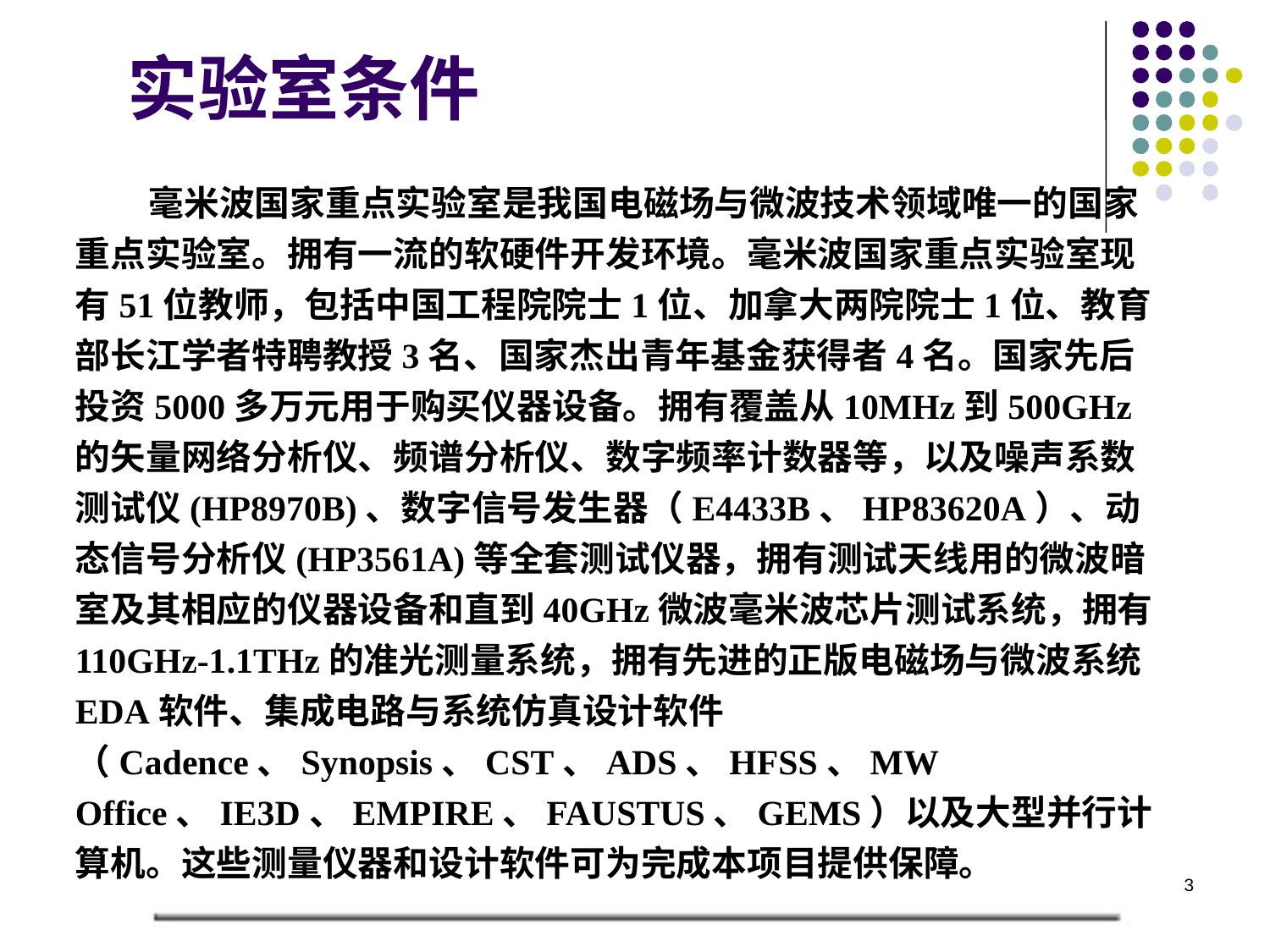

# 实验室条件
              毫米波国家重点实验室是我国电磁场与微波技术领域唯一的国家重点实验室。拥有一流的软硬件开发环境。毫米波国家重点实验室现有51位教师，包括中国工程院院士1位、加拿大两院院士1位、教育部长江学者特聘教授3名、国家杰出青年基金获得者4名。国家先后投资5000多万元用于购买仪器设备。拥有覆盖从10MHz到500GHz的矢量网络分析仪、频谱分析仪、数字频率计数器等，以及噪声系数测试仪(HP8970B)、数字信号发生器（E4433B、HP83620A）、动态信号分析仪(HP3561A)等全套测试仪器，拥有测试天线用的微波暗室及其相应的仪器设备和直到40GHz微波毫米波芯片测试系统，拥有110GHz-1.1THz的准光测量系统，拥有先进的正版电磁场与微波系统EDA软件、集成电路与系统仿真设计软件（Cadence、Synopsis、CST、ADS、HFSS、MW Office、IE3D、EMPIRE、FAUSTUS、GEMS）以及大型并行计算机。这些测量仪器和设计软件可为完成本项目提供保障。
3